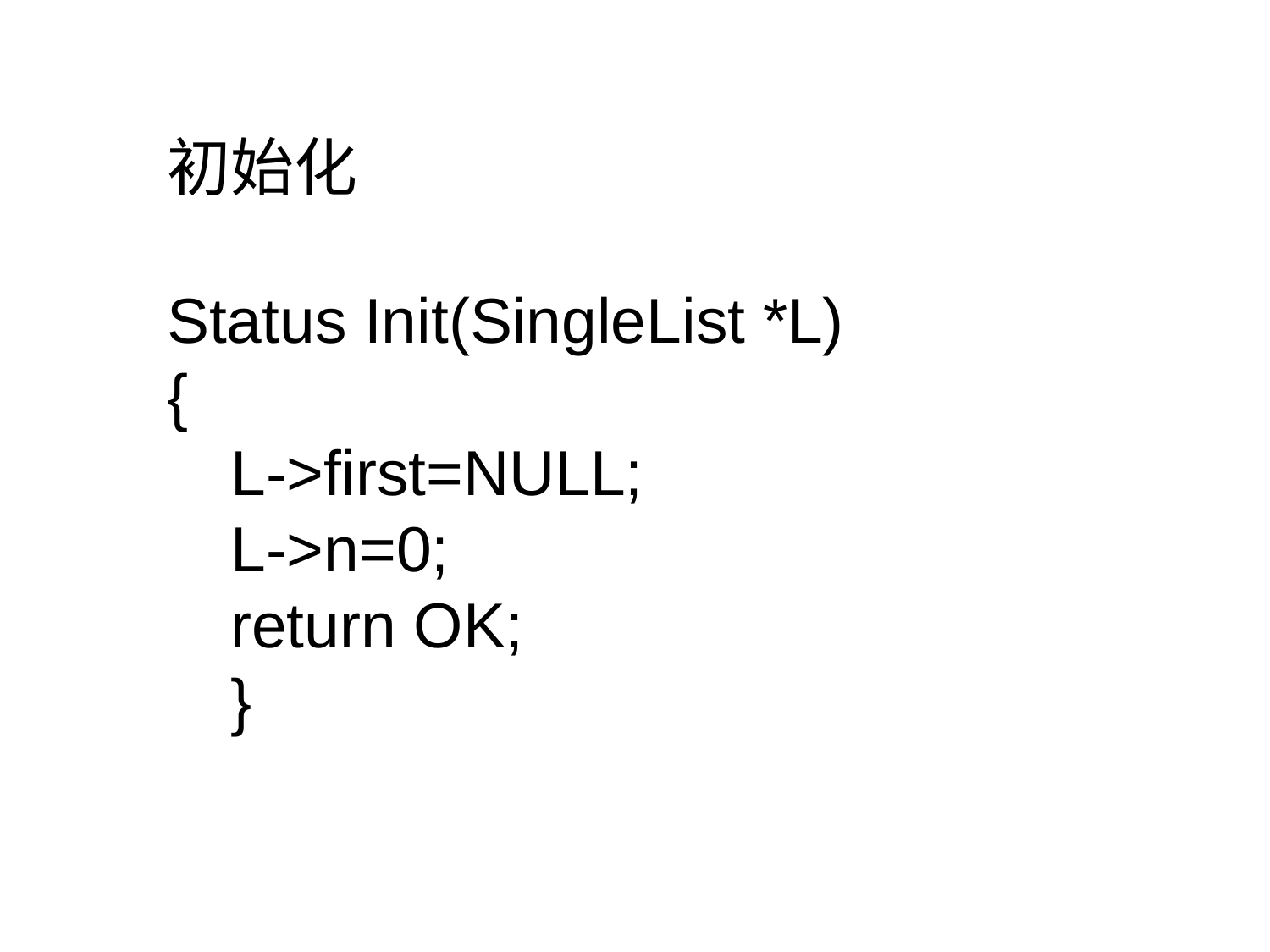

初始化

Status Init(SingleList *L)
{
L->first=NULL;
L->n=0;
return OK;
}